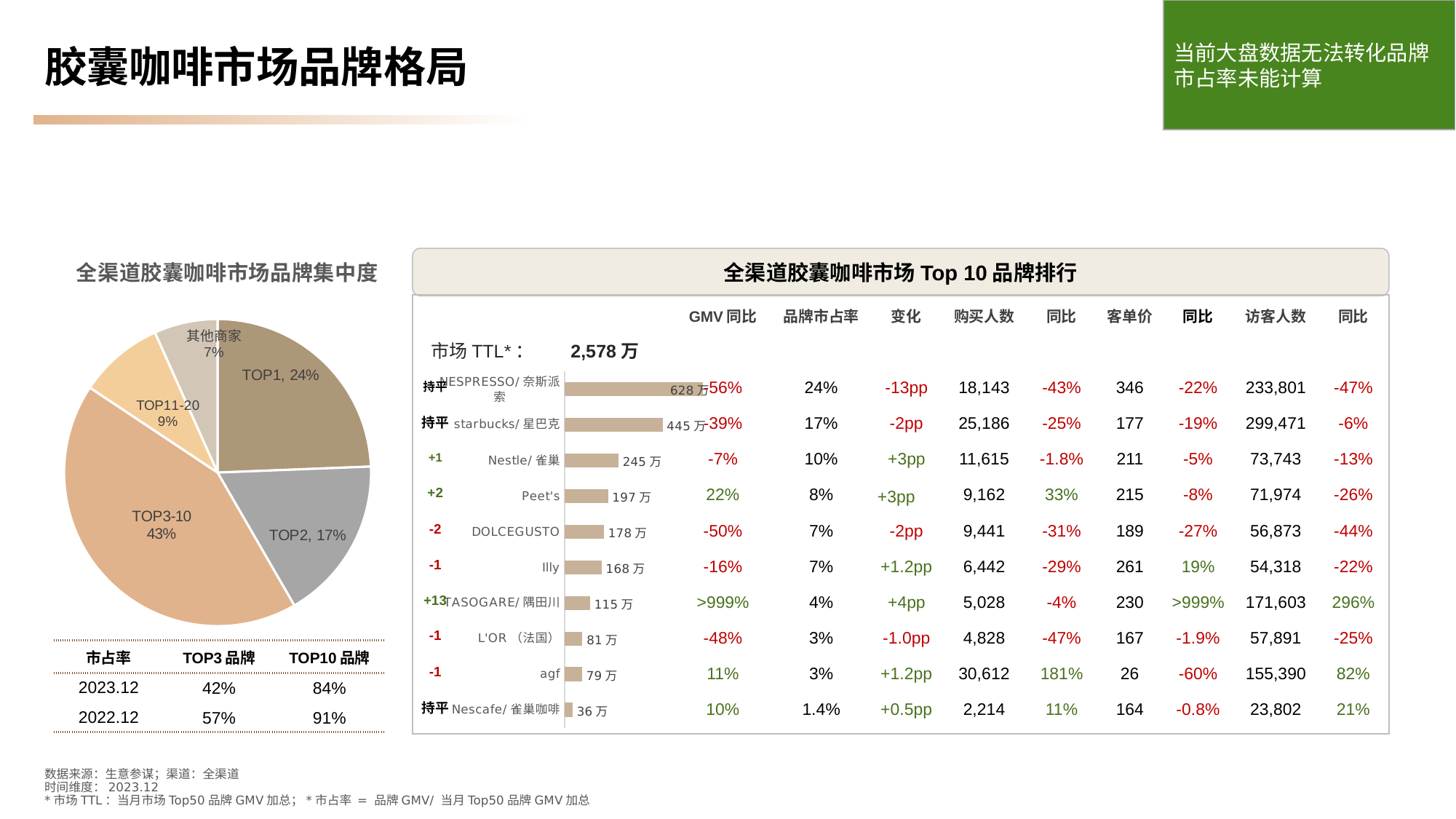

当前大盘数据无法转化品牌市占率未能计算
# 胶囊咖啡市场品牌格局

### Chart: 全渠道胶囊咖啡市场品牌集中度

| Category | 销售金额 |
|---|---|
| TOP1 | 0.243748729881802 |
| TOP2 | 0.172784367900162 |
| TOP3-10 | 0.426889892238895 |
| TOP11-20 | 0.0896665530259582 |
| 其他商家 | 0.0669104569531802 |
全渠道胶囊咖啡市场Top 10品牌排行

| GMV同比 | 品牌市占率 | 变化 | 购买人数 | 同比 | 客单价 | 同比 | 访客人数 | 同比 |
| --- | --- | --- | --- | --- | --- | --- | --- | --- |
|  |  |  |  |  |  |  |  |  |
| -56% | 24% | -13pp | 18,143 | -43% | 346 | -22% | 233,801 | -47% |
| -39% | 17% | -2pp | 25,186 | -25% | 177 | -19% | 299,471 | -6% |
| -7% | 10% | +3pp | 11,615 | -1.8% | 211 | -5% | 73,743 | -13% |
| 22% | 8% | +3pp | 9,162 | 33% | 215 | -8% | 71,974 | -26% |
| -50% | 7% | -2pp | 9,441 | -31% | 189 | -27% | 56,873 | -44% |
| -16% | 7% | +1.2pp | 6,442 | -29% | 261 | 19% | 54,318 | -22% |
| >999% | 4% | +4pp | 5,028 | -4% | 230 | >999% | 171,603 | 296% |
| -48% | 3% | -1.0pp | 4,828 | -47% | 167 | -1.9% | 57,891 | -25% |
| 11% | 3% | +1.2pp | 30,612 | 181% | 26 | -60% | 155,390 | 82% |
| 10% | 1.4% | +0.5pp | 2,214 | 11% | 164 | -0.8% | 23,802 | 21% |
市场TTL*：
2,578万

### Chart

| Category | 交易金额 |
|---|---|
| NESPRESSO/奈斯派索 | 6283862.0 |
| starbucks/星巴克 | 4454395.0 |
| Nestle/雀巢 | 2449331.0 |
| Peet's | 1974258.0 |
| DOLCEGUSTO | 1782962.0 |
| Illy | 1682764.0 |
| TASOGARE/隅田川 | 1154398.0 |
| L'OR（法国） | 805050.0 |
| agf | 792537.0 |
| Nescafe/雀巢咖啡 | 363956.0 |
| 持平 |
| --- |
| 持平 |
| +1 |
| +2 |
| -2 |
| -1 |
| +13 |
| -1 |
| -1 |
| 持平 |
| 市占率 | TOP3品牌 | TOP10品牌 |
| --- | --- | --- |
| 2023.12 | 42% | 84% |
| 2022.12 | 57% | 91% |
数据来源：生意参谋；渠道：全渠道
时间维度：2023.12
*市场TTL：当月市场Top50品牌GMV加总；*市占率 = 品牌GMV/ 当月Top50品牌GMV加总